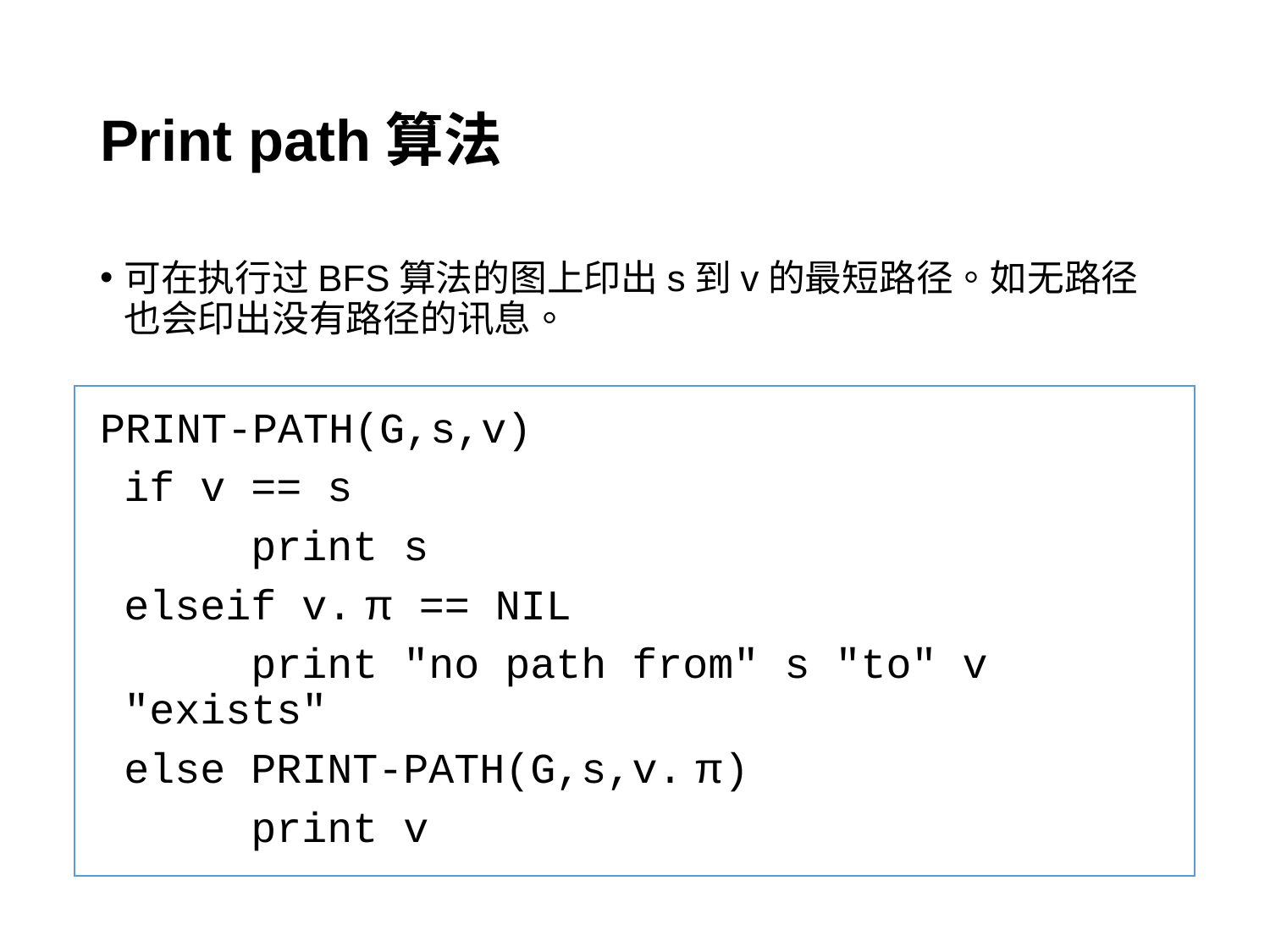

# Print path算法
可在执行过BFS算法的图上印出s到v的最短路径。如无路径也会印出没有路径的讯息。

PRINT-PATH(G,s,v)
	if v == s
		print s
	elseif v. π == NIL
		print "no path from" s "to" v "exists"
	else PRINT-PATH(G,s,v. π)
		print v